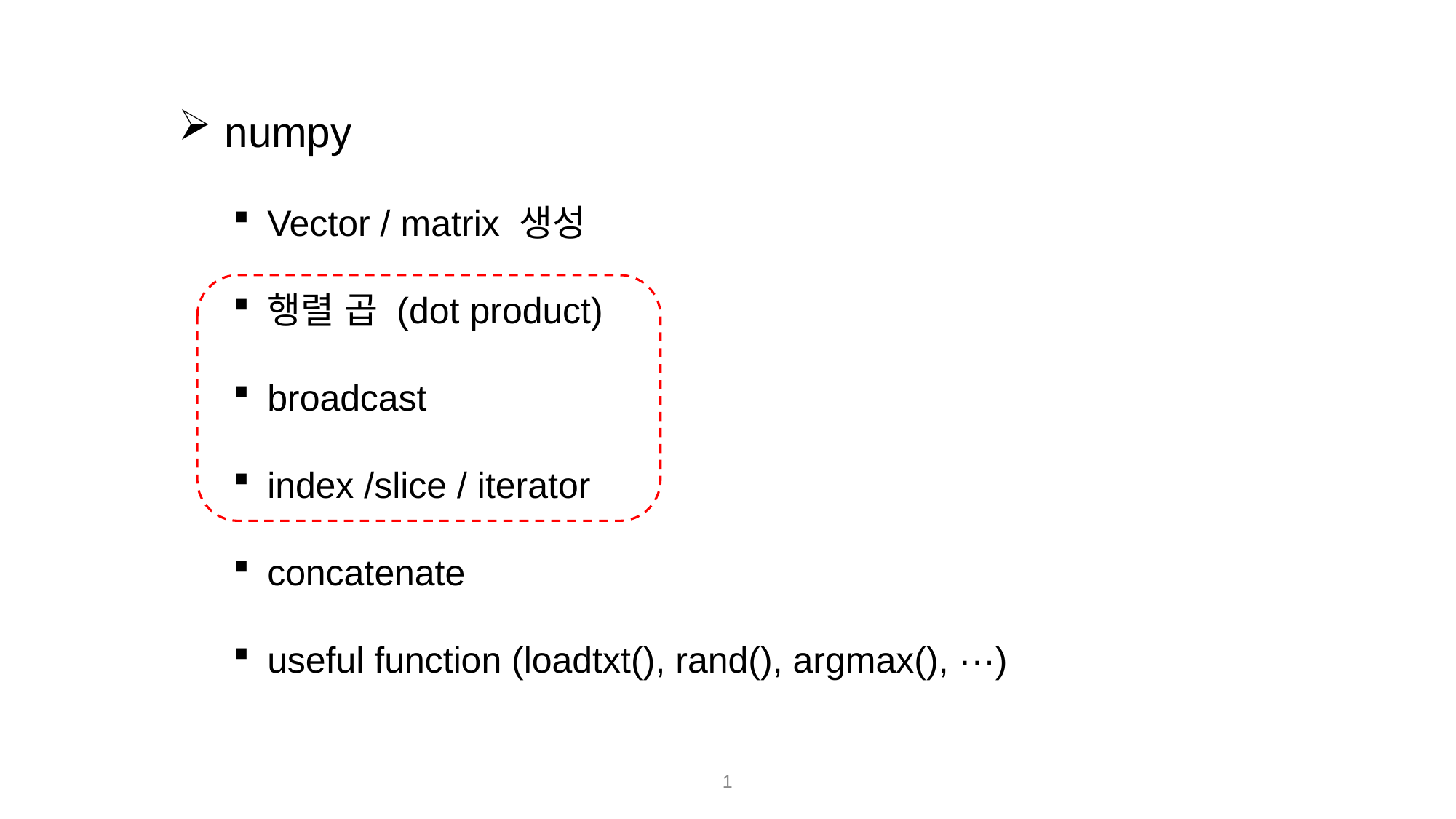

numpy

Vector / matrix 생성

행렬 곱 (dot product)

broadcast

index /slice / iterator

concatenate

useful function (loadtxt(), rand(), argmax(), ···)

1